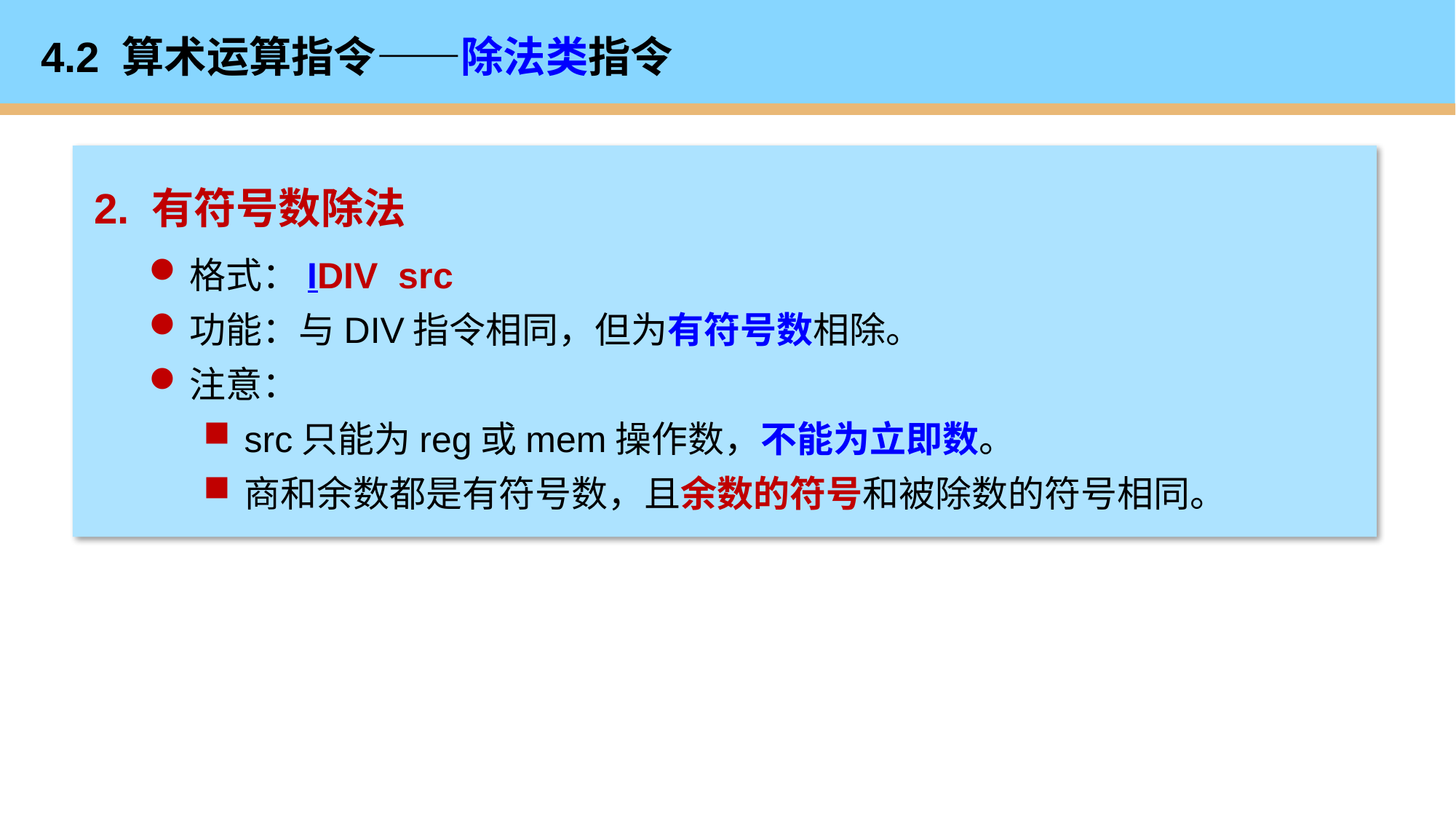

# 4.2 算术运算指令——除法类指令
2. 有符号数除法
格式：IDIV  src
功能：与DIV指令相同，但为有符号数相除。
注意：
src只能为reg或mem操作数，不能为立即数。
商和余数都是有符号数，且余数的符号和被除数的符号相同。
85